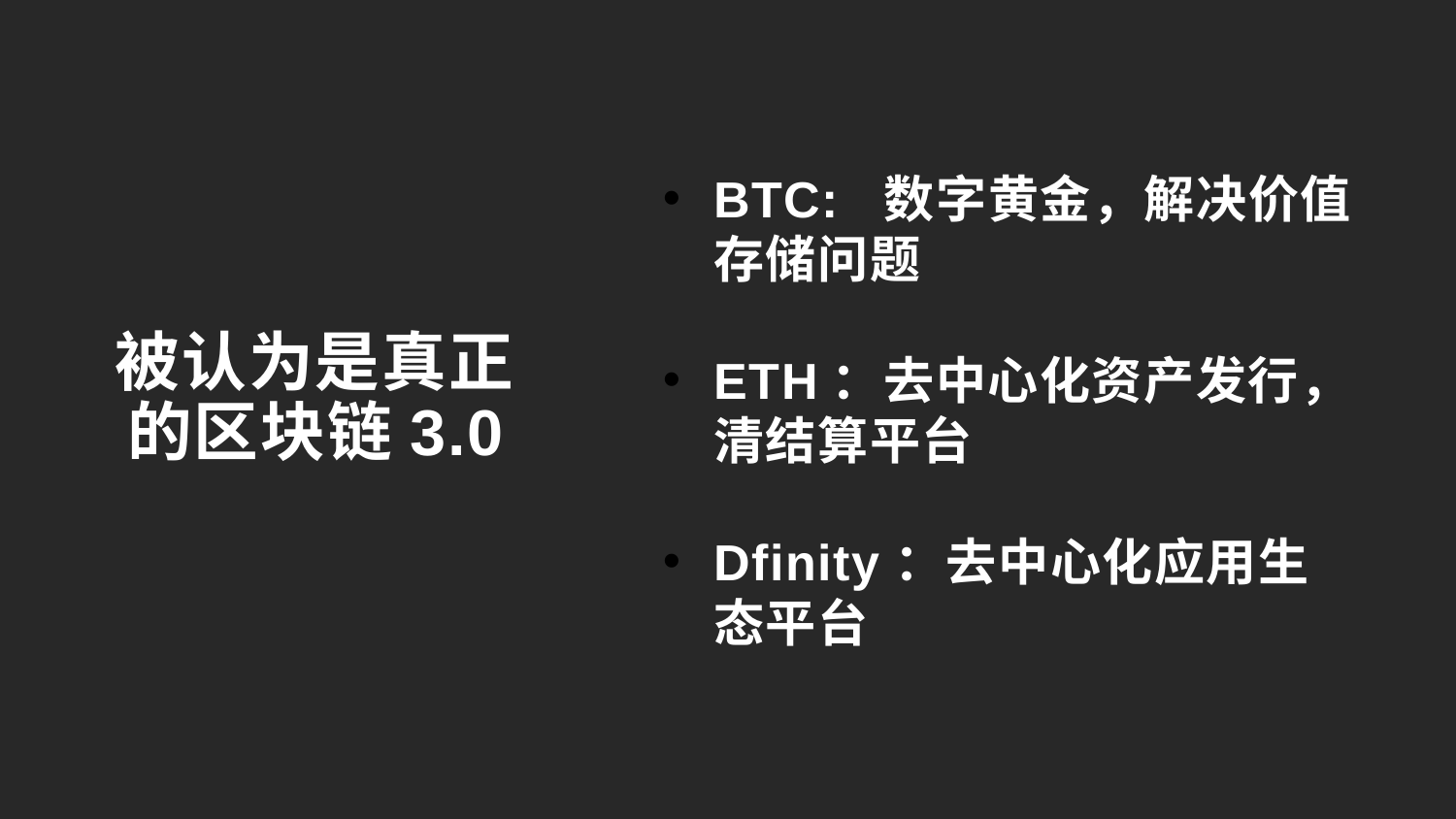

BTC:  数字黄金，解决价值存储问题

ETH：去中心化资产发行，清结算平台

Dfinity：去中心化应用生态平台
被认为是真正的区块链3.0